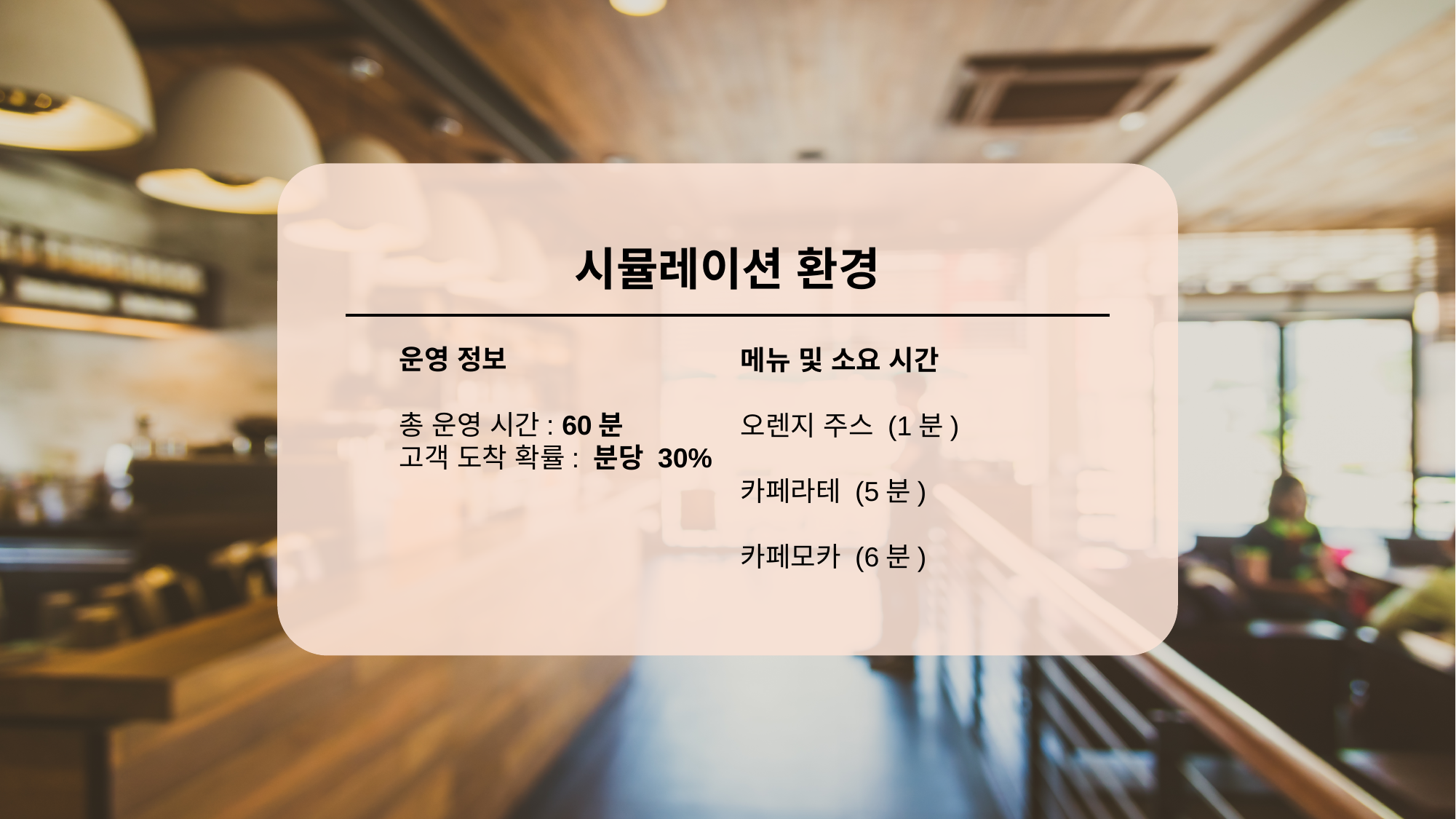

시뮬레이션 환경

운영 정보

총 운영 시간: 60분
고객 도착 확률: 분당 30%
메뉴 및 소요 시간

오렌지 주스 (1분)

카페라테 (5분)

카페모카 (6분)